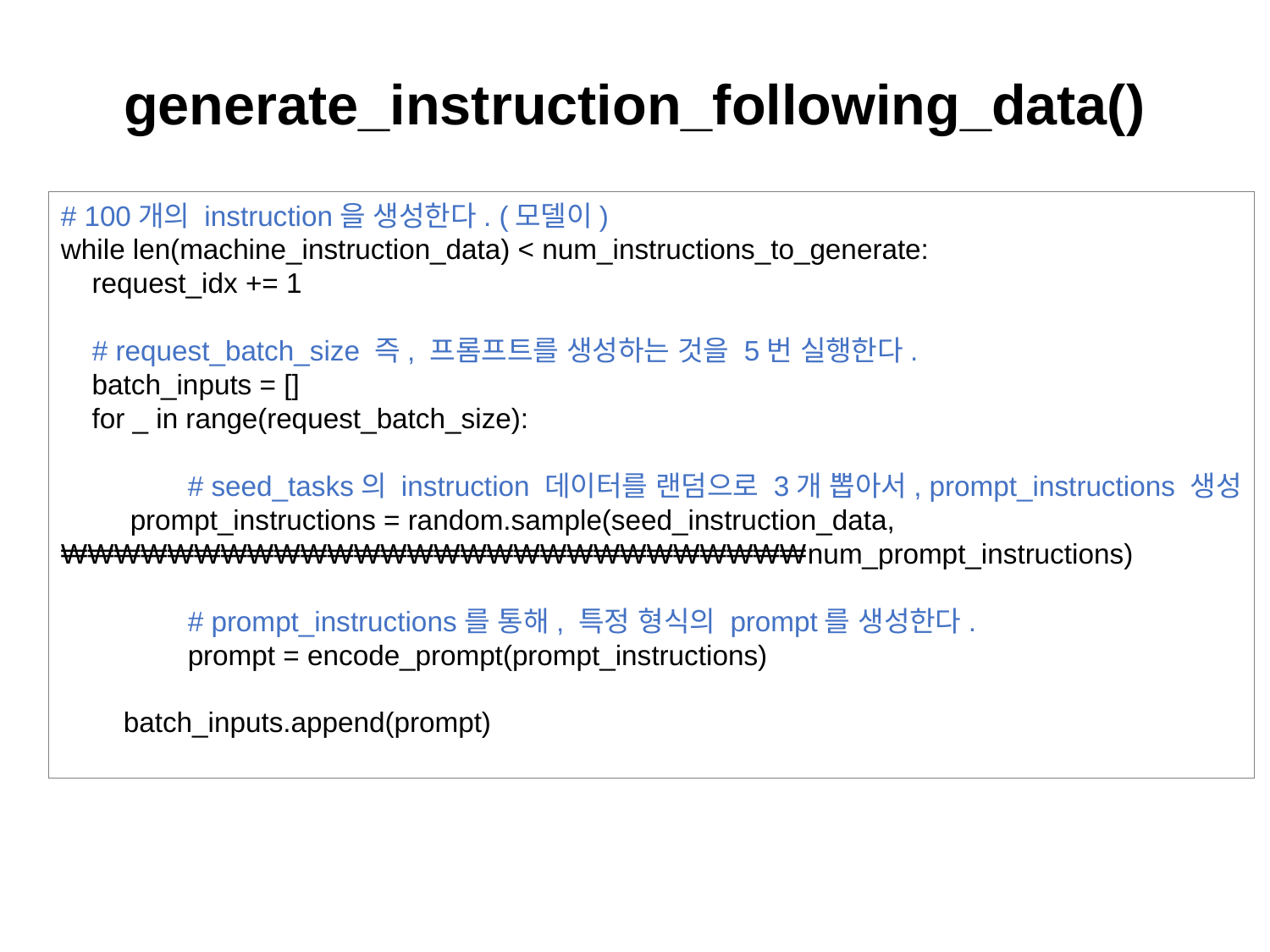

# generate_instruction_following_data()
# 100개의 instruction을 생성한다. (모델이) while len(machine_instruction_data) < num_instructions_to_generate: request_idx += 1
    # request_batch_size 즉, 프롬프트를 생성하는 것을 5번 실행한다.
    batch_inputs = []
    for _ in range(request_batch_size):
	# seed_tasks의 instruction 데이터를 랜덤으로 3개 뽑아서, prompt_instructions 생성
        prompt_instructions = random.sample(seed_instruction_data,
₩₩₩₩₩₩₩₩₩₩₩₩₩₩₩₩₩₩₩₩₩₩₩₩₩₩₩₩num_prompt_instructions)
	# prompt_instructions를 통해, 특정 형식의 prompt를 생성한다.
	prompt = encode_prompt(prompt_instructions)
        batch_inputs.append(prompt)